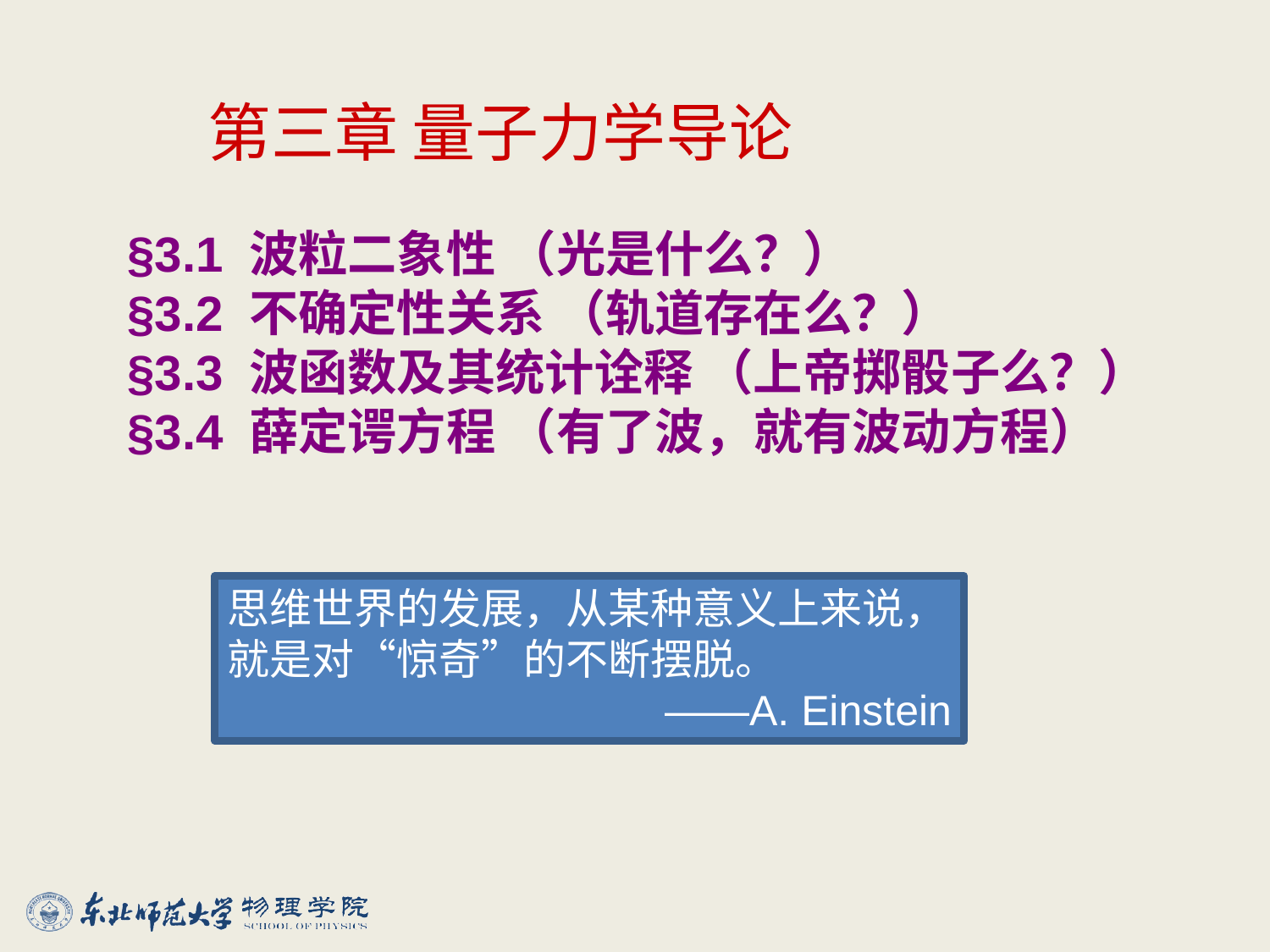

第三章 量子力学导论
§3.1 波粒二象性 （光是什么？）
§3.2 不确定性关系 （轨道存在么？）
§3.3 波函数及其统计诠释 （上帝掷骰子么？）
§3.4 薛定谔方程 （有了波，就有波动方程）
思维世界的发展，从某种意义上来说，就是对“惊奇”的不断摆脱。
——A. Einstein